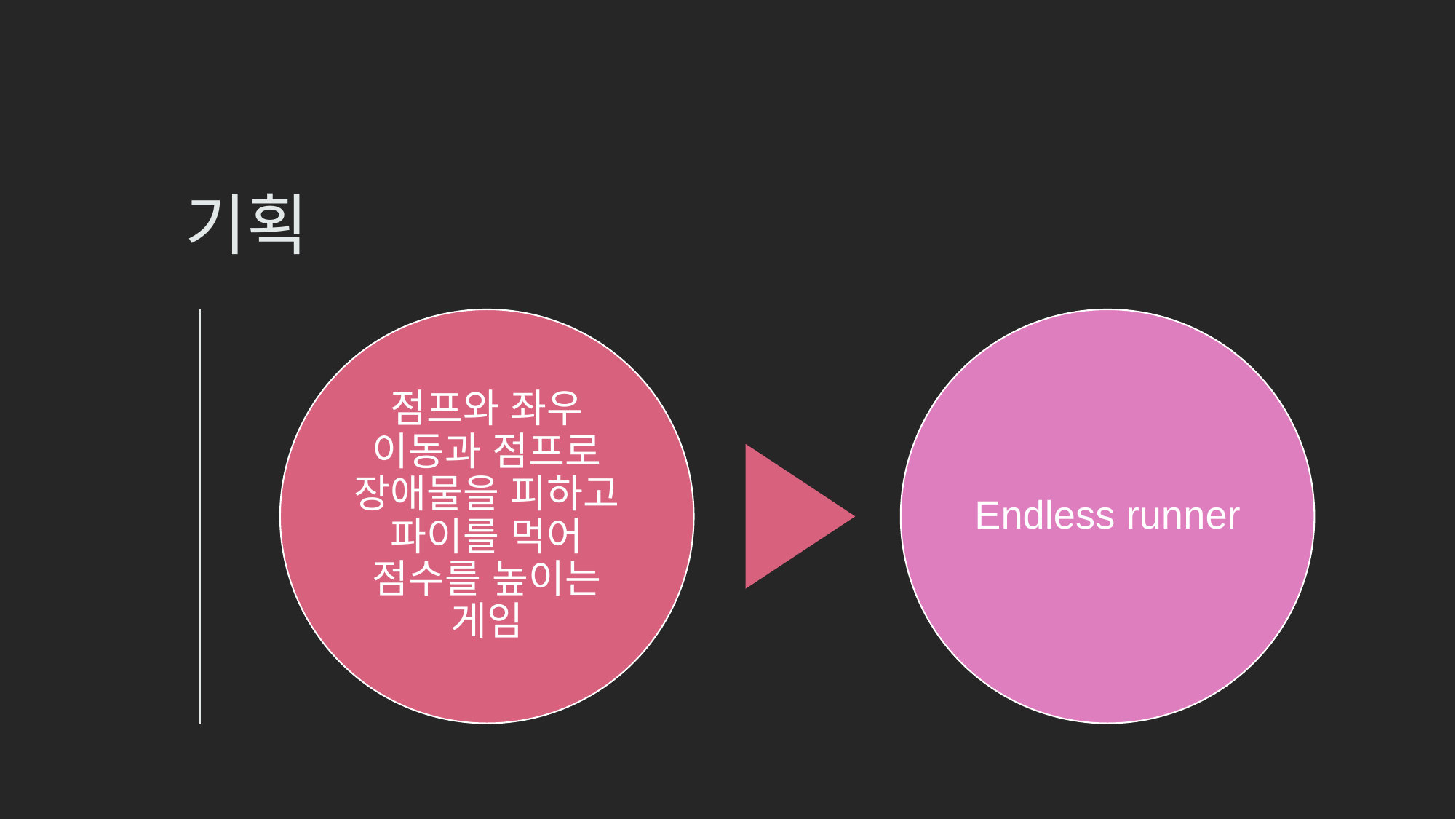

# 기획
점프와 좌우 이동과 점프로 장애물을 피하고 파이를 먹어 점수를 높이는 게임
Endless runner